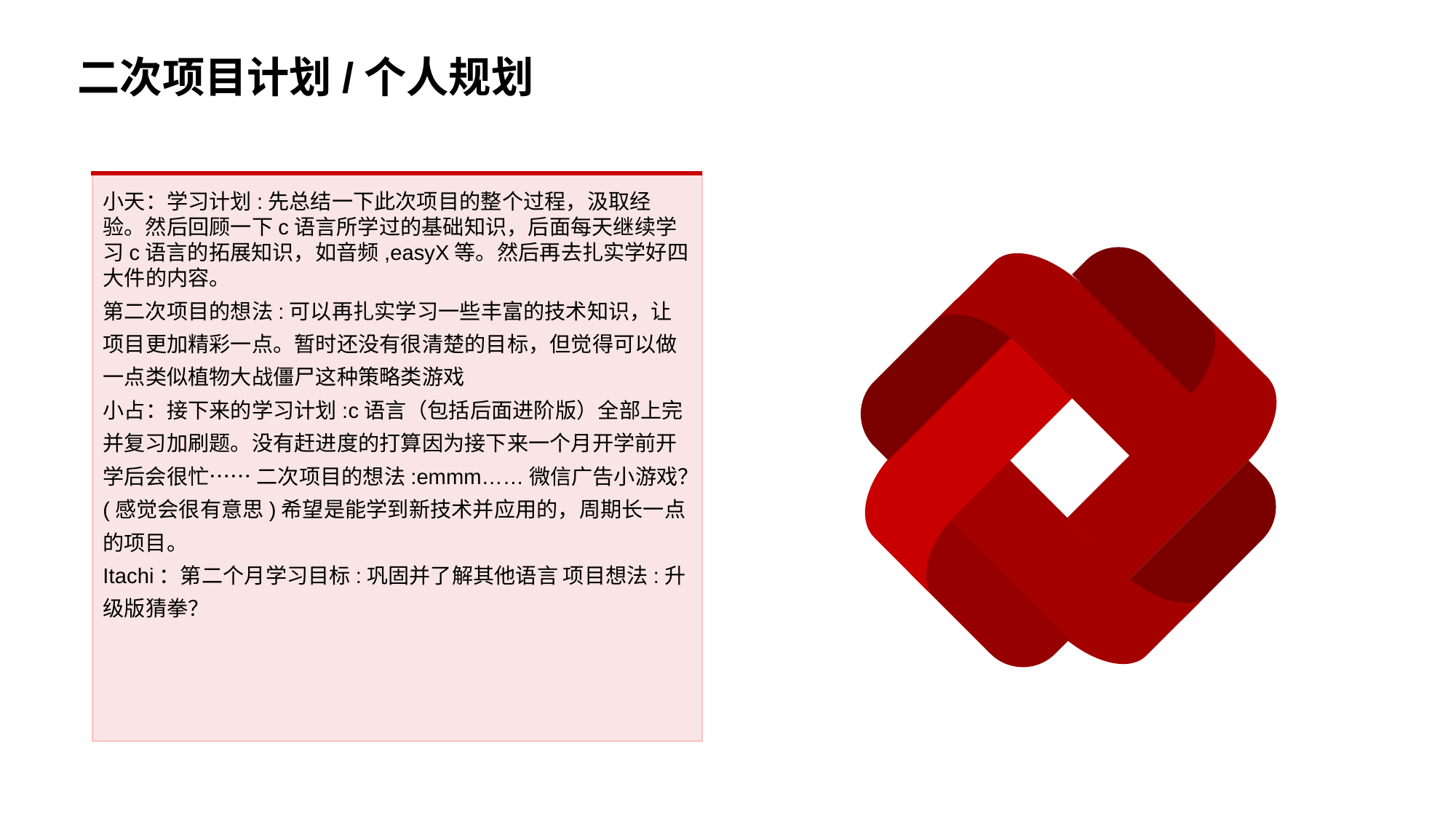

二次项目计划/个人规划

小天：学习计划:先总结一下此次项目的整个过程，汲取经验。然后回顾一下c语言所学过的基础知识，后面每天继续学习c语言的拓展知识，如音频,easyX等。然后再去扎实学好四大件的内容。
第二次项目的想法:可以再扎实学习一些丰富的技术知识，让项目更加精彩一点。暂时还没有很清楚的目标，但觉得可以做一点类似植物大战僵尸这种策略类游戏
小占：接下来的学习计划:c语言（包括后面进阶版）全部上完并复习加刷题。没有赶进度的打算因为接下来一个月开学前开学后会很忙…… 二次项目的想法:emmm……微信广告小游戏？(感觉会很有意思)希望是能学到新技术并应用的，周期长一点的项目。
Itachi：第二个月学习目标:巩固并了解其他语言 项目想法:升级版猜拳？